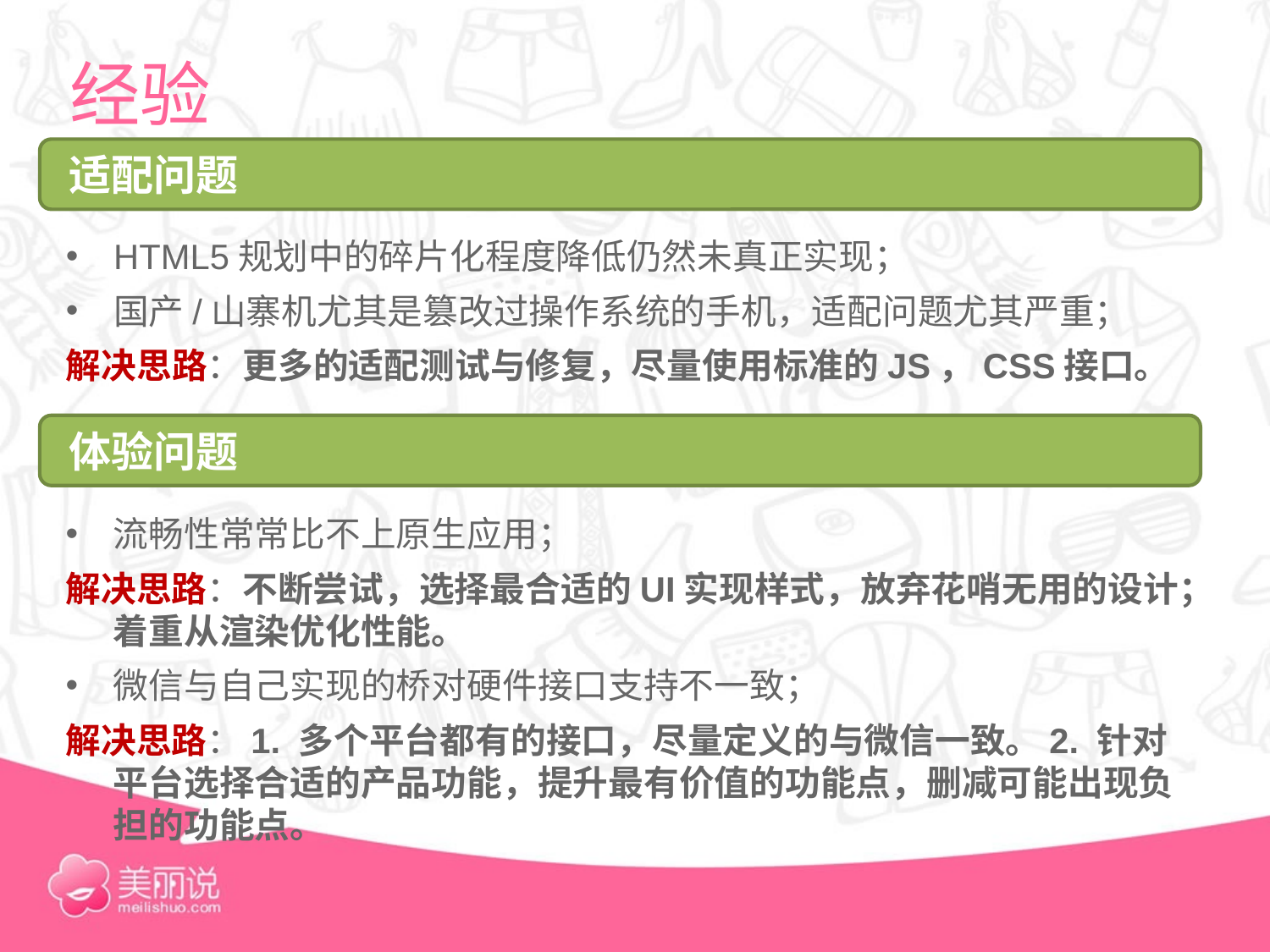

# 经验
 适配问题
HTML5规划中的碎片化程度降低仍然未真正实现；
国产/山寨机尤其是篡改过操作系统的手机，适配问题尤其严重；
解决思路：更多的适配测试与修复，尽量使用标准的JS，CSS接口。
 体验问题
流畅性常常比不上原生应用；
解决思路：不断尝试，选择最合适的UI实现样式，放弃花哨无用的设计；着重从渲染优化性能。
微信与自己实现的桥对硬件接口支持不一致；
解决思路：1. 多个平台都有的接口，尽量定义的与微信一致。2. 针对平台选择合适的产品功能，提升最有价值的功能点，删减可能出现负担的功能点。